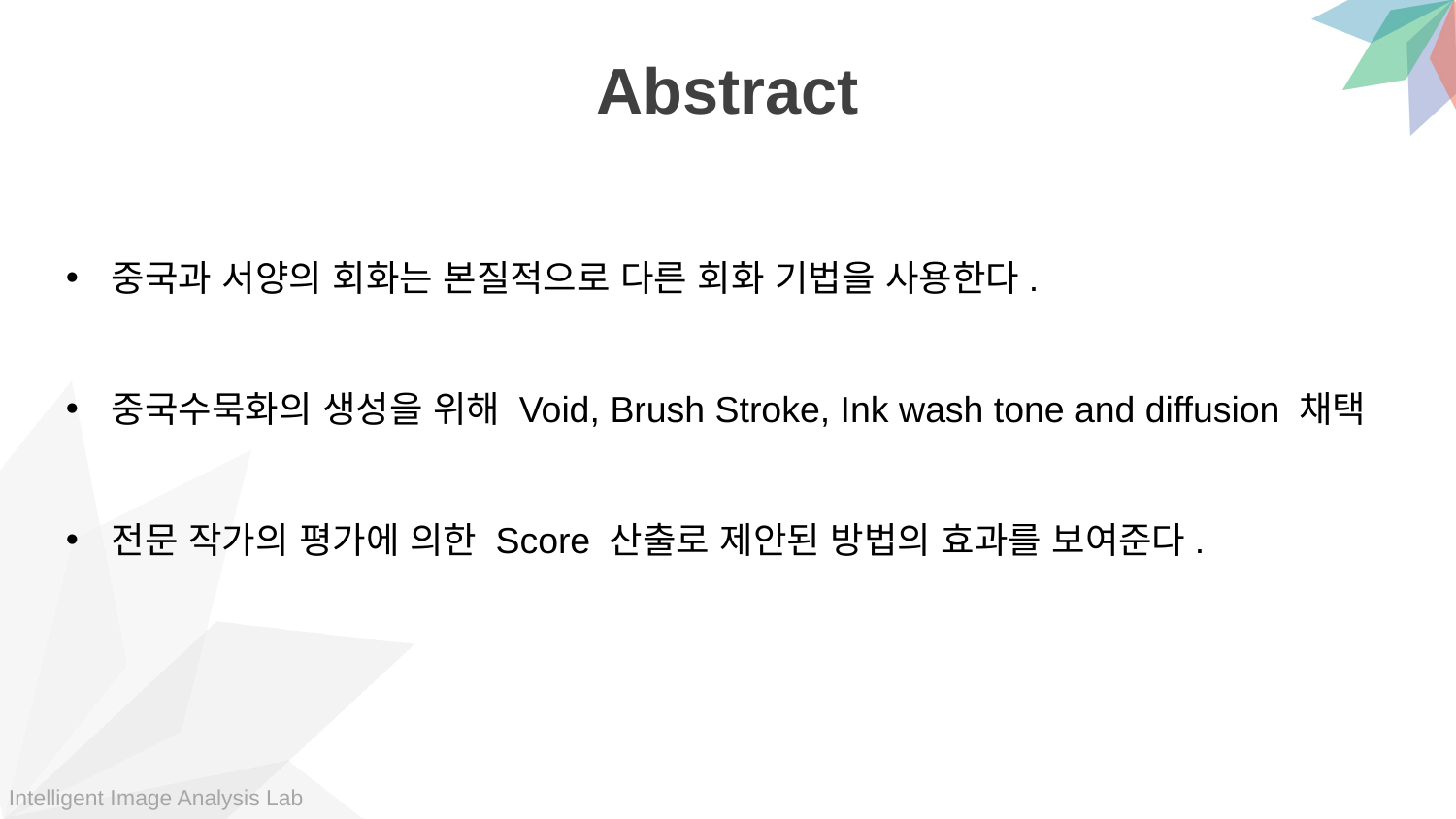

Abstract
중국과 서양의 회화는 본질적으로 다른 회화 기법을 사용한다.

중국수묵화의 생성을 위해 Void, Brush Stroke, Ink wash tone and diffusion 채택

전문 작가의 평가에 의한 Score 산출로 제안된 방법의 효과를 보여준다.